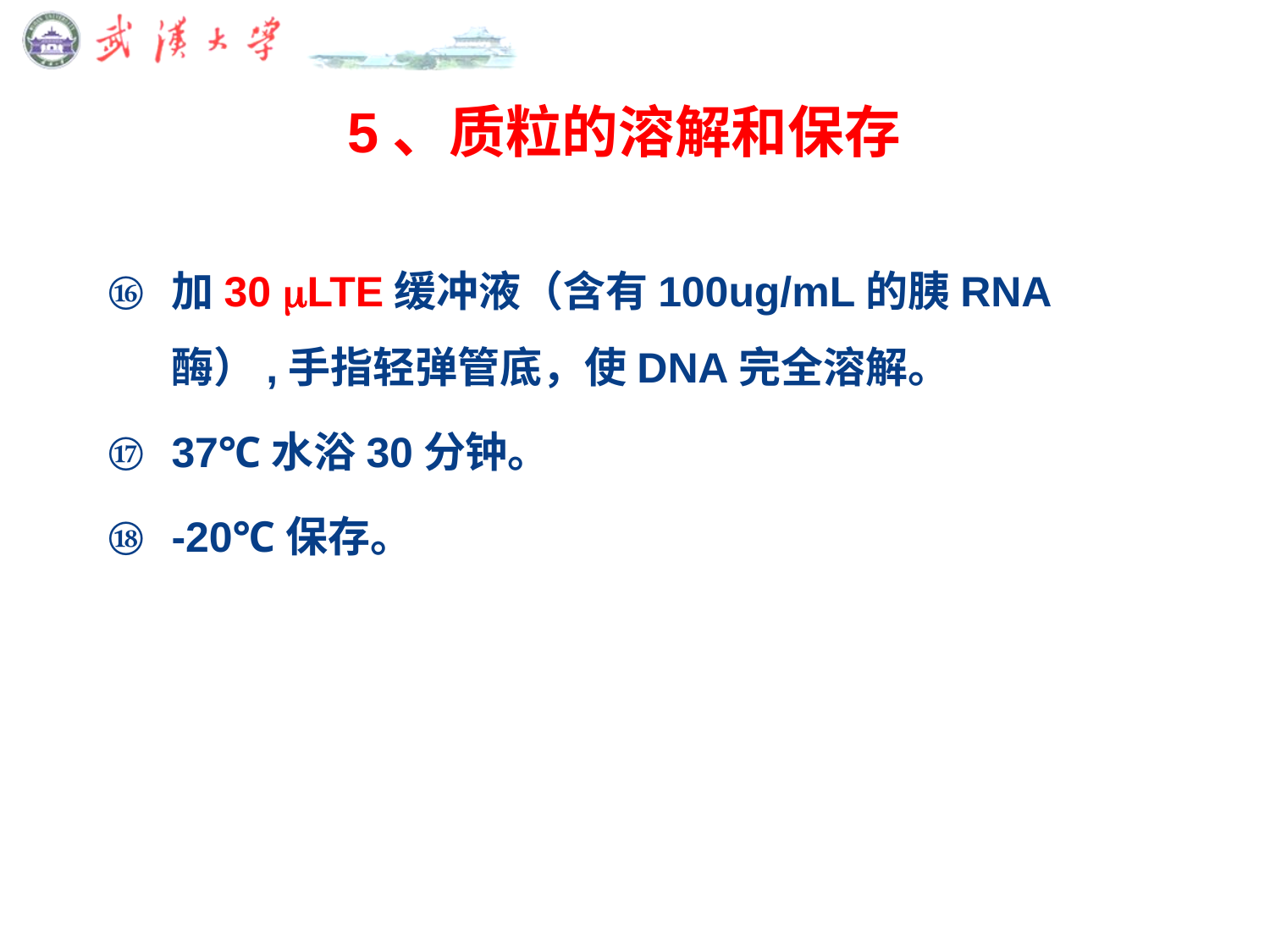

# 5、质粒的溶解和保存

加30 μLTE缓冲液（含有100ug/mL的胰RNA酶）,手指轻弹管底，使DNA完全溶解。
37℃水浴30分钟。
-20℃保存。